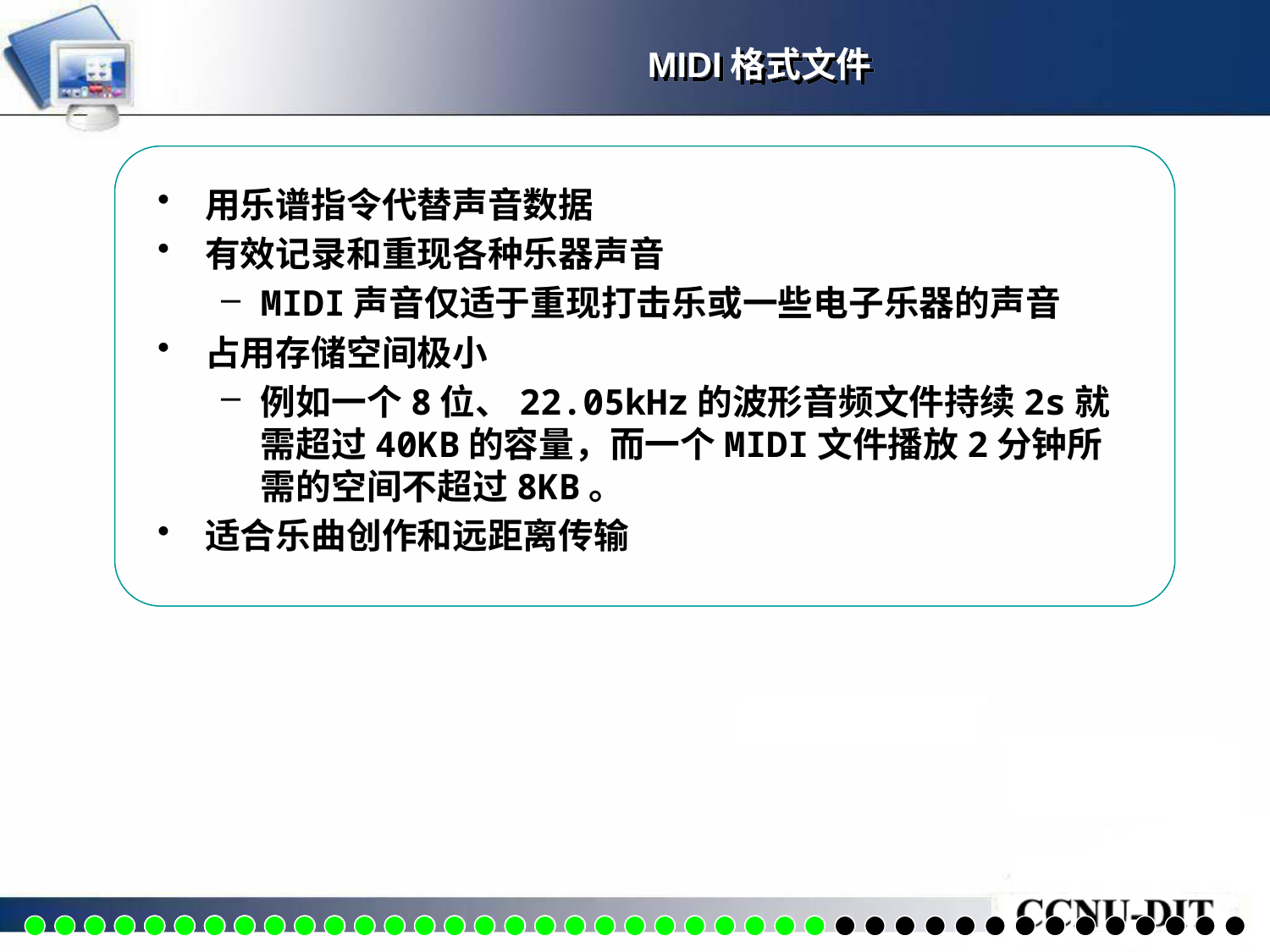

MIDI格式文件

用乐谱指令代替声音数据
有效记录和重现各种乐器声音
MIDI声音仅适于重现打击乐或一些电子乐器的声音
占用存储空间极小
例如一个8位、22.05kHz的波形音频文件持续2s就需超过40KB的容量，而一个MIDI文件播放2分钟所需的空间不超过8KB。
适合乐曲创作和远距离传输